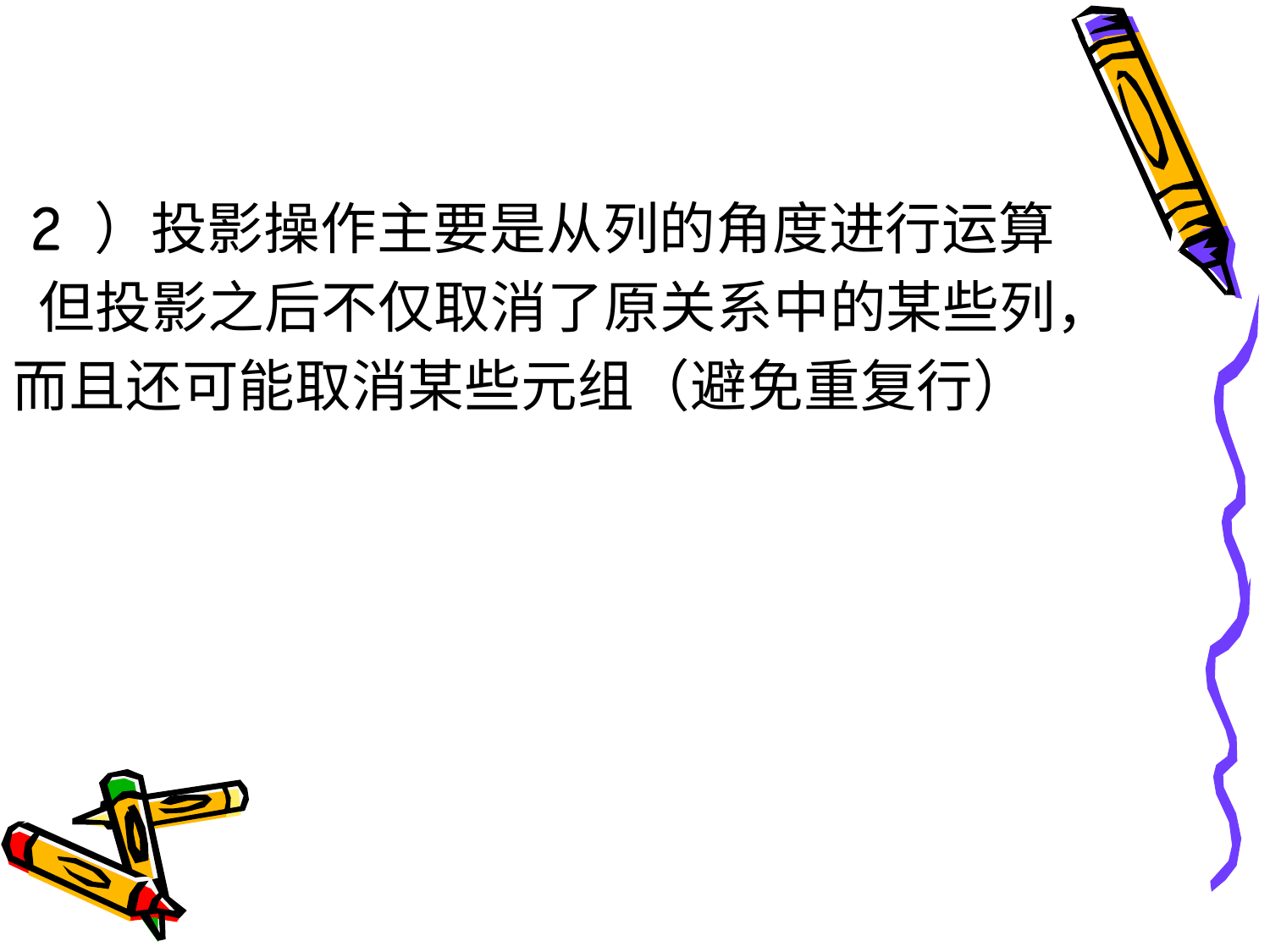

#
 2 ）投影操作主要是从列的角度进行运算
 但投影之后不仅取消了原关系中的某些列，
而且还可能取消某些元组（避免重复行）